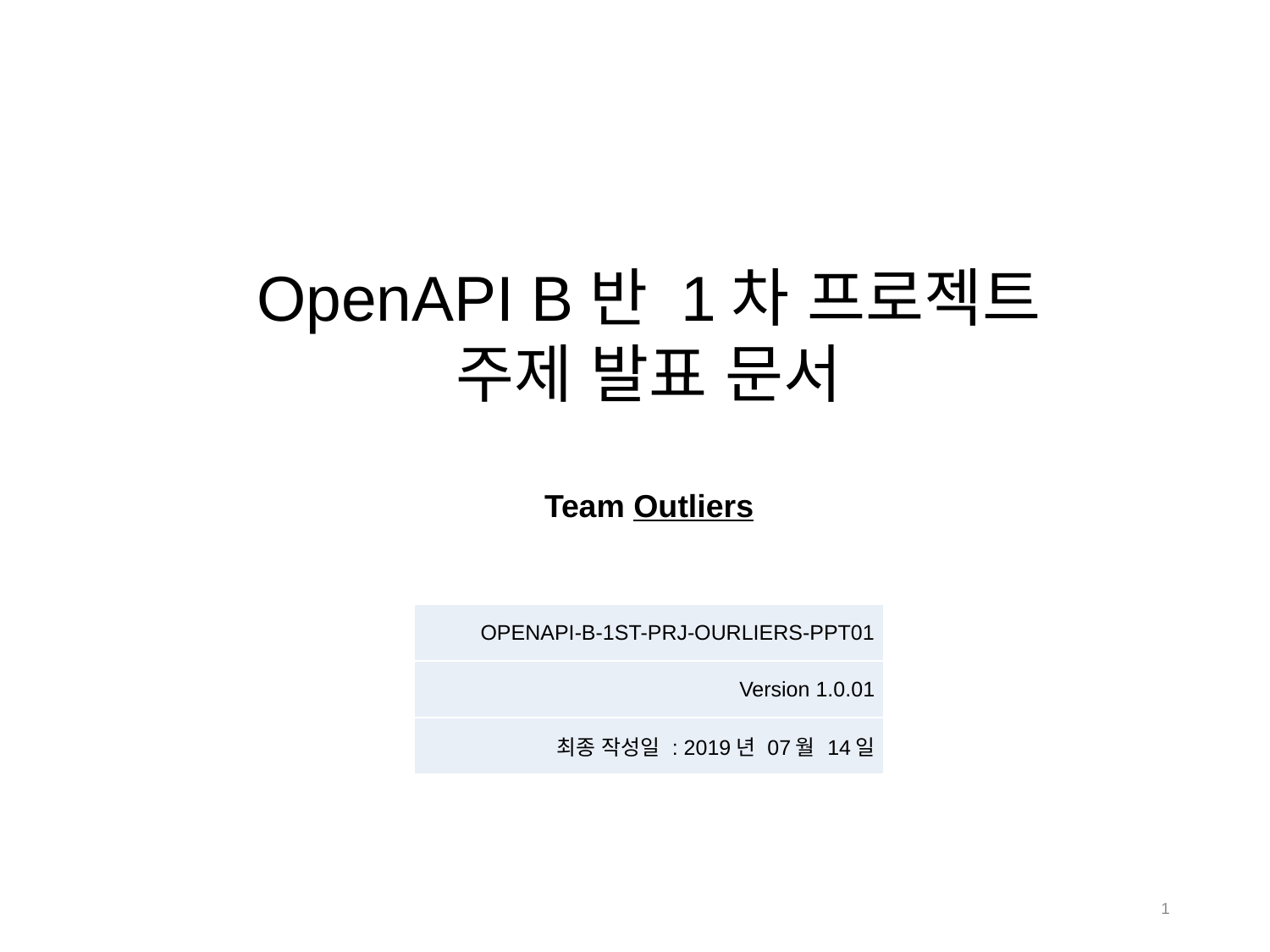

OpenAPI B반 1차 프로젝트 주제 발표 문서

Team Outliers
| OPENAPI-B-1ST-PRJ-OURLIERS-PPT01 |
| --- |
| Version 1.0.01 |
| 최종 작성일 : 2019년 07월 14일 |
1